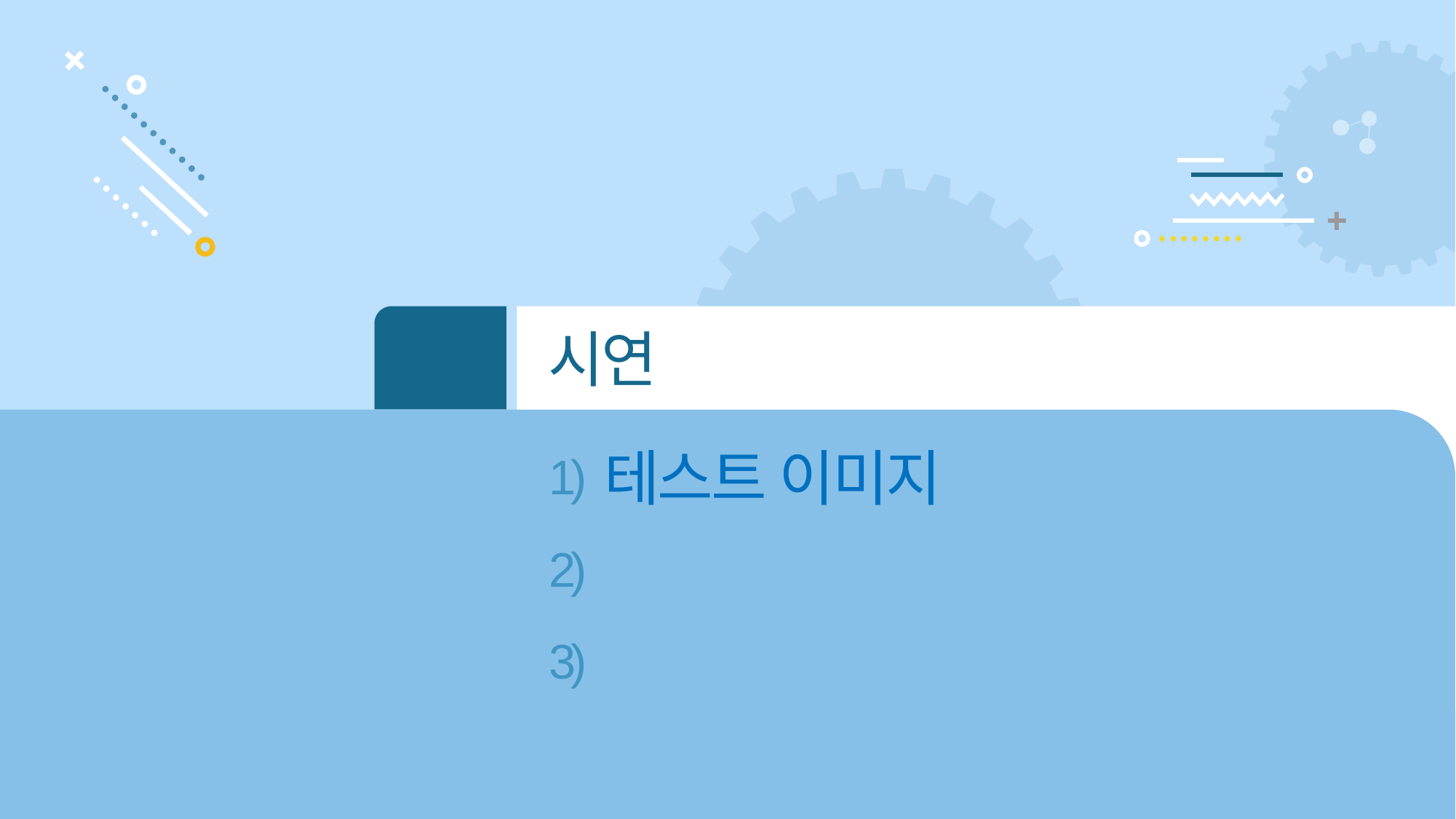

05
시연
테스트 이미지
1)
2)
영상
3)
직접 시연